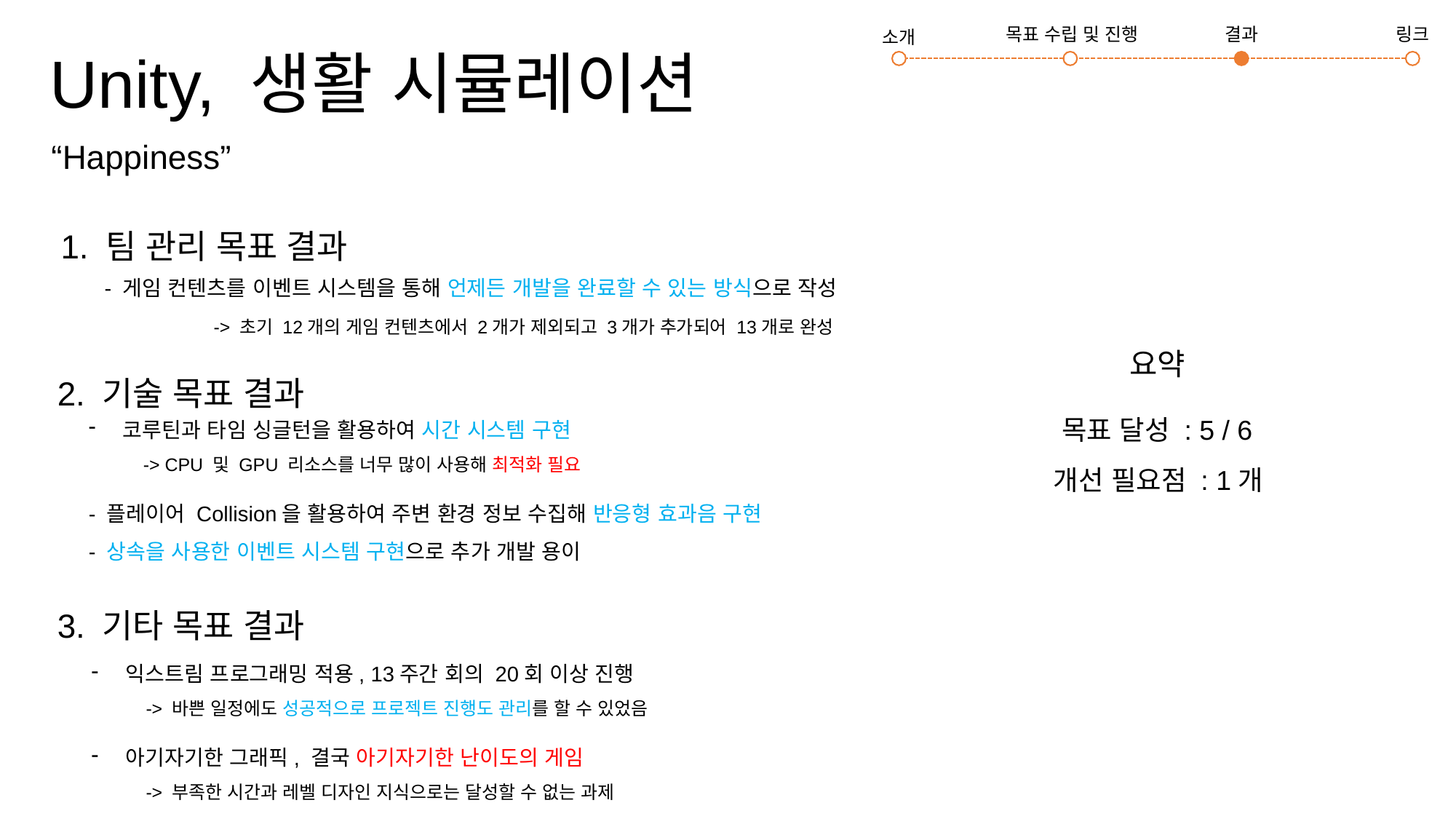

# Unity, 생활 시뮬레이션
링크
결과
목표 수립 및 진행
소개

“Happiness”
1. 팀 관리 목표 결과
- 게임 컨텐츠를 이벤트 시스템을 통해 언제든 개발을 완료할 수 있는 방식으로 작성
	-> 초기 12개의 게임 컨텐츠에서 2개가 제외되고 3개가 추가되어 13개로 완성
요약
2. 기술 목표 결과
코루틴과 타임 싱글턴을 활용하여 시간 시스템 구현
-> CPU 및 GPU 리소스를 너무 많이 사용해 최적화 필요
- 플레이어 Collision을 활용하여 주변 환경 정보 수집해 반응형 효과음 구현
- 상속을 사용한 이벤트 시스템 구현으로 추가 개발 용이
목표 달성 : 5 / 6
개선 필요점 : 1개
3. 기타 목표 결과
익스트림 프로그래밍 적용, 13주간 회의 20회 이상 진행
-> 바쁜 일정에도 성공적으로 프로젝트 진행도 관리를 할 수 있었음
아기자기한 그래픽, 결국 아기자기한 난이도의 게임
-> 부족한 시간과 레벨 디자인 지식으로는 달성할 수 없는 과제